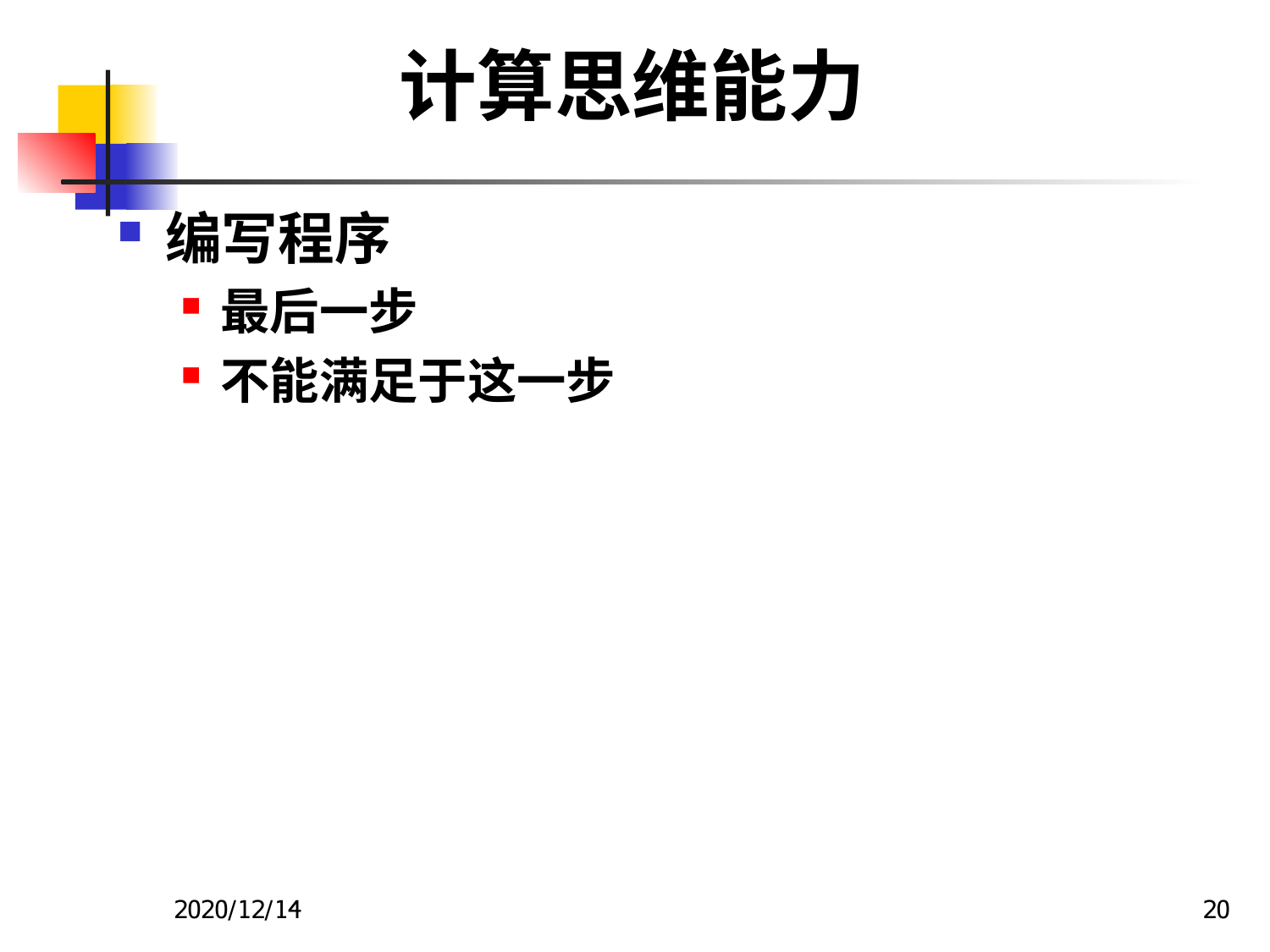

# 计算思维能力
编写程序
最后一步
不能满足于这一步

2020/12/14
20